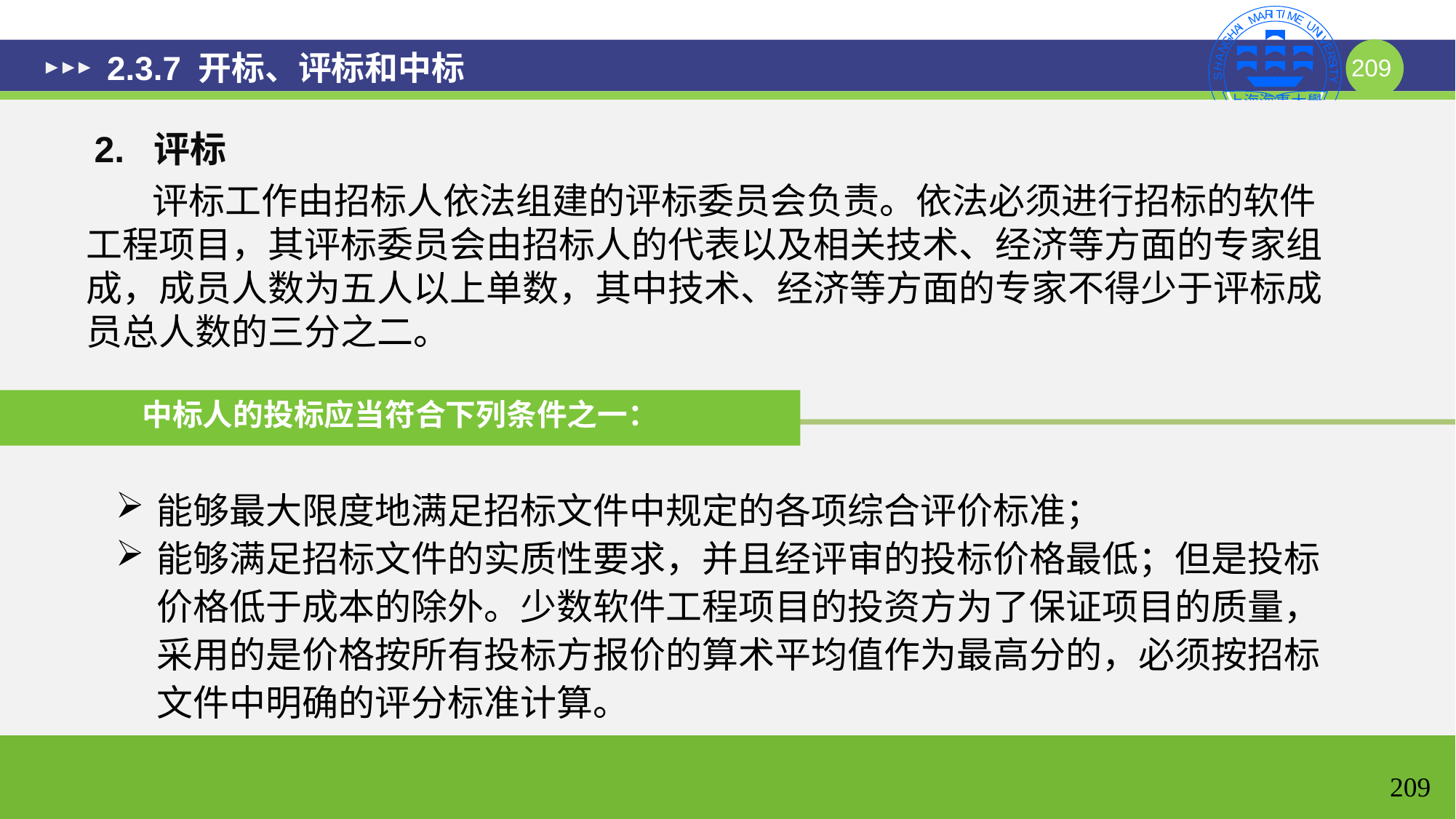

# 2.3.7 开标、评标和中标

2.  评标
       评标工作由招标人依法组建的评标委员会负责。依法必须进行招标的软件工程项目，其评标委员会由招标人的代表以及相关技术、经济等方面的专家组成，成员人数为五人以上单数，其中技术、经济等方面的专家不得少于评标成员总人数的三分之二。
中标人的投标应当符合下列条件之一：

能够最大限度地满足招标文件中规定的各项综合评价标准；
能够满足招标文件的实质性要求，并且经评审的投标价格最低；但是投标价格低于成本的除外。少数软件工程项目的投资方为了保证项目的质量，采用的是价格按所有投标方报价的算术平均值作为最高分的，必须按招标文件中明确的评分标准计算。

209
209